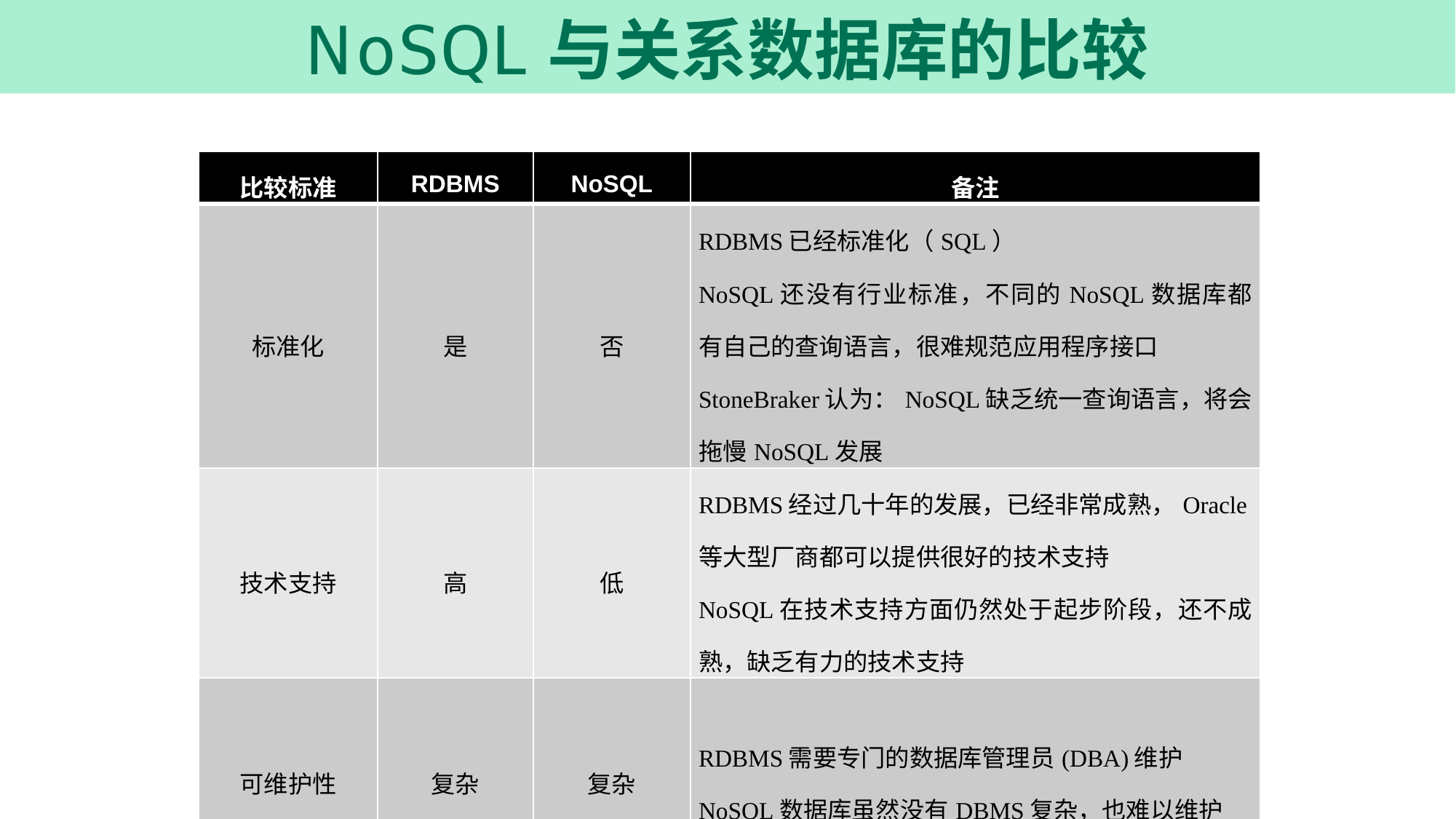

# NoSQL与关系数据库的比较
| 比较标准 | RDBMS | NoSQL | 备注 |
| --- | --- | --- | --- |
| 标准化 | 是 | 否 | RDBMS已经标准化（SQL） NoSQL还没有行业标准，不同的NoSQL数据库都有自己的查询语言，很难规范应用程序接口 StoneBraker认为：NoSQL缺乏统一查询语言，将会拖慢NoSQL发展 |
| 技术支持 | 高 | 低 | RDBMS经过几十年的发展，已经非常成熟，Oracle等大型厂商都可以提供很好的技术支持 NoSQL在技术支持方面仍然处于起步阶段，还不成熟，缺乏有力的技术支持 |
| 可维护性 | 复杂 | 复杂 | RDBMS需要专门的数据库管理员(DBA)维护 NoSQL数据库虽然没有DBMS复杂，也难以维护 |